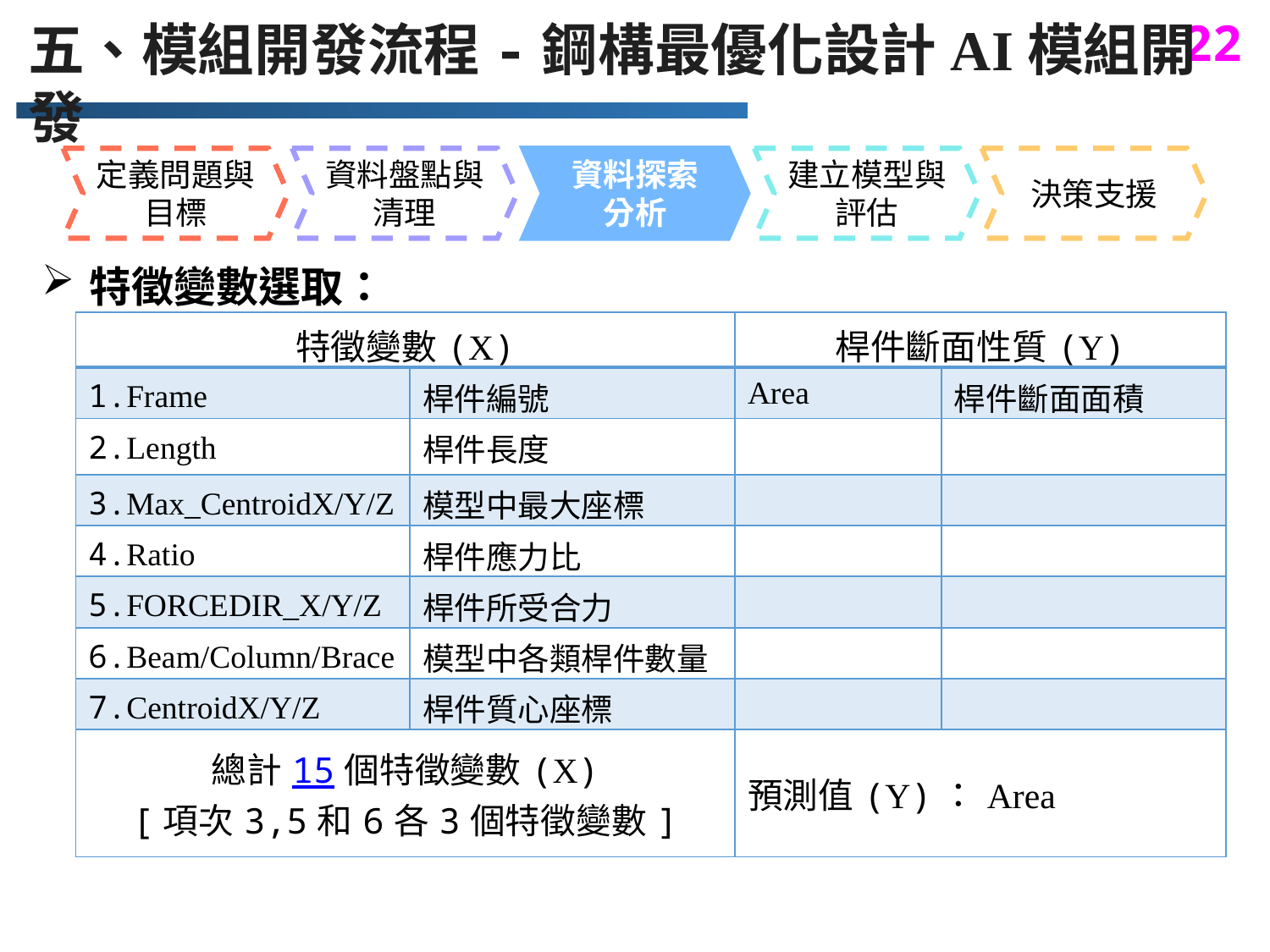

五、模組開發流程-鋼構最優化設計AI模組開發

定義問題與目標
資料盤點與清理
資料探索
分析
建立模型與評估
決策支援
特徵變數選取：
| 特徵變數(X) |  | 桿件斷面性質(Y) |  |
| --- | --- | --- | --- |
| 1.Frame | 桿件編號 | Area | 桿件斷面面積 |
| 2.Length | 桿件長度 |  |  |
| 3.Max\_CentroidX/Y/Z | 模型中最大座標 |  |  |
| 4.Ratio | 桿件應力比 |  |  |
| 5.FORCEDIR\_X/Y/Z | 桿件所受合力 |  |  |
| 6.Beam/Column/Brace | 模型中各類桿件數量 |  |  |
| 7.CentroidX/Y/Z | 桿件質心座標 |  |  |
| 總計15個特徵變數(X) [項次3,5和6各3個特徵變數] |  | 預測值(Y)：Area |  |